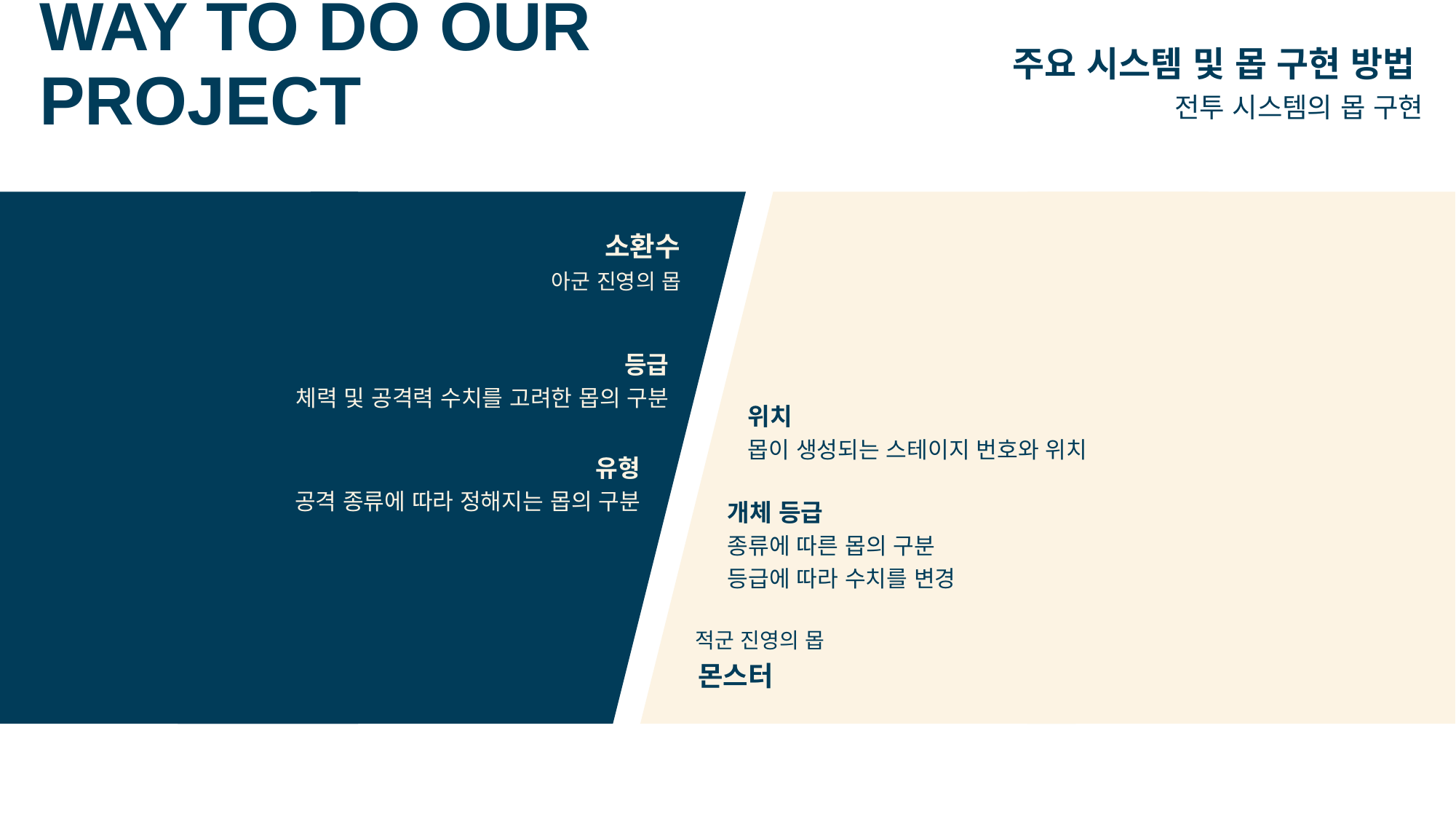

# WAY TO DO OUR PROJECT
주요 시스템 및 몹 구현 방법
전투 시스템의 몹 구현

소환수
아군 진영의 몹
등급
체력 및 공격력 수치를 고려한 몹의 구분
위치
몹이 생성되는 스테이지 번호와 위치
유형
공격 종류에 따라 정해지는 몹의 구분
개체 등급
종류에 따른 몹의 구분
등급에 따라 수치를 변경
적군 진영의 몹
몬스터